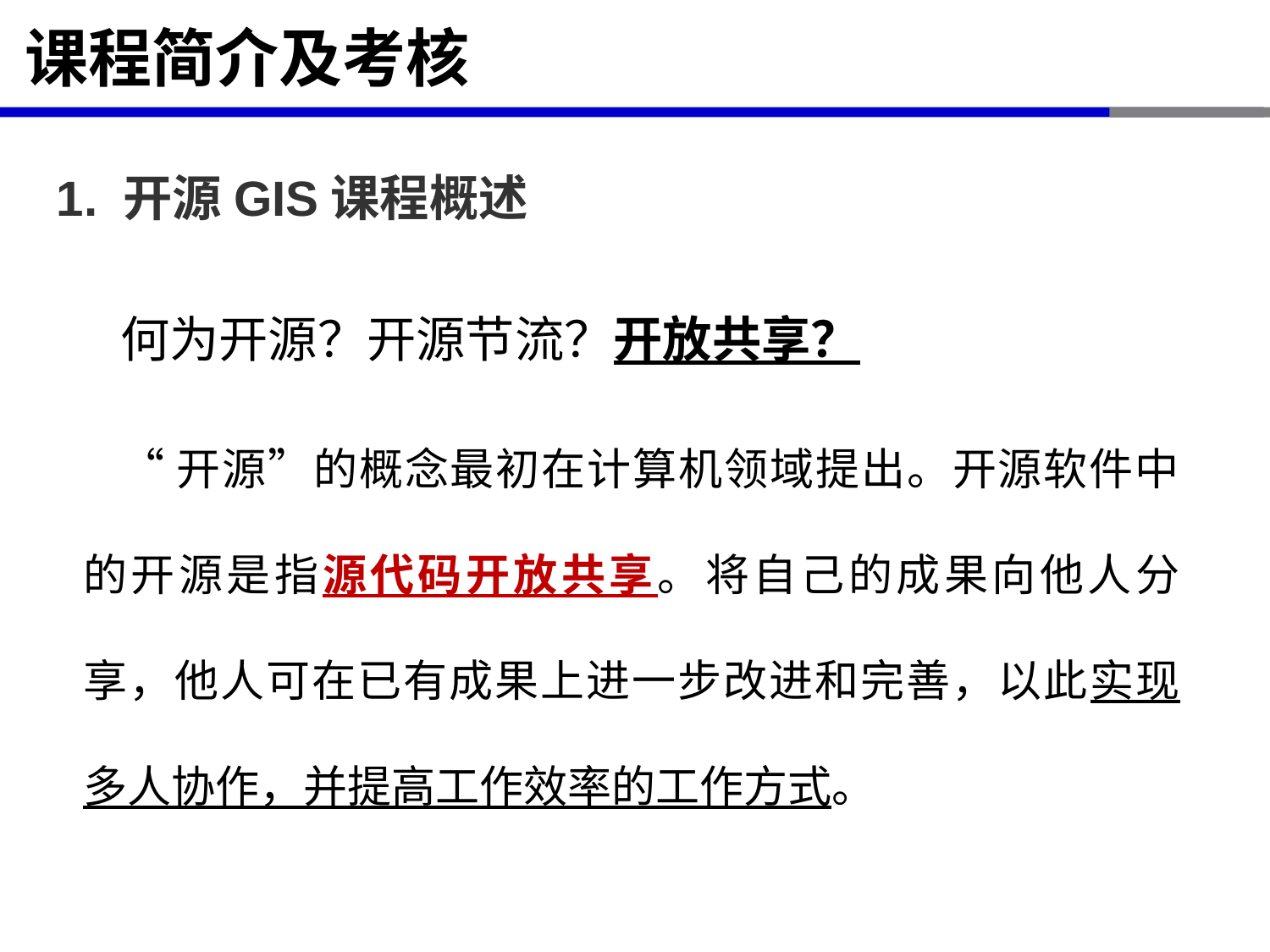

# 课程简介及考核
1. 开源GIS课程概述
何为开源？开源节流？开放共享？
“开源”的概念最初在计算机领域提出。开源软件中的开源是指源代码开放共享。将自己的成果向他人分享，他人可在已有成果上进一步改进和完善，以此实现多人协作，并提高工作效率的工作方式。